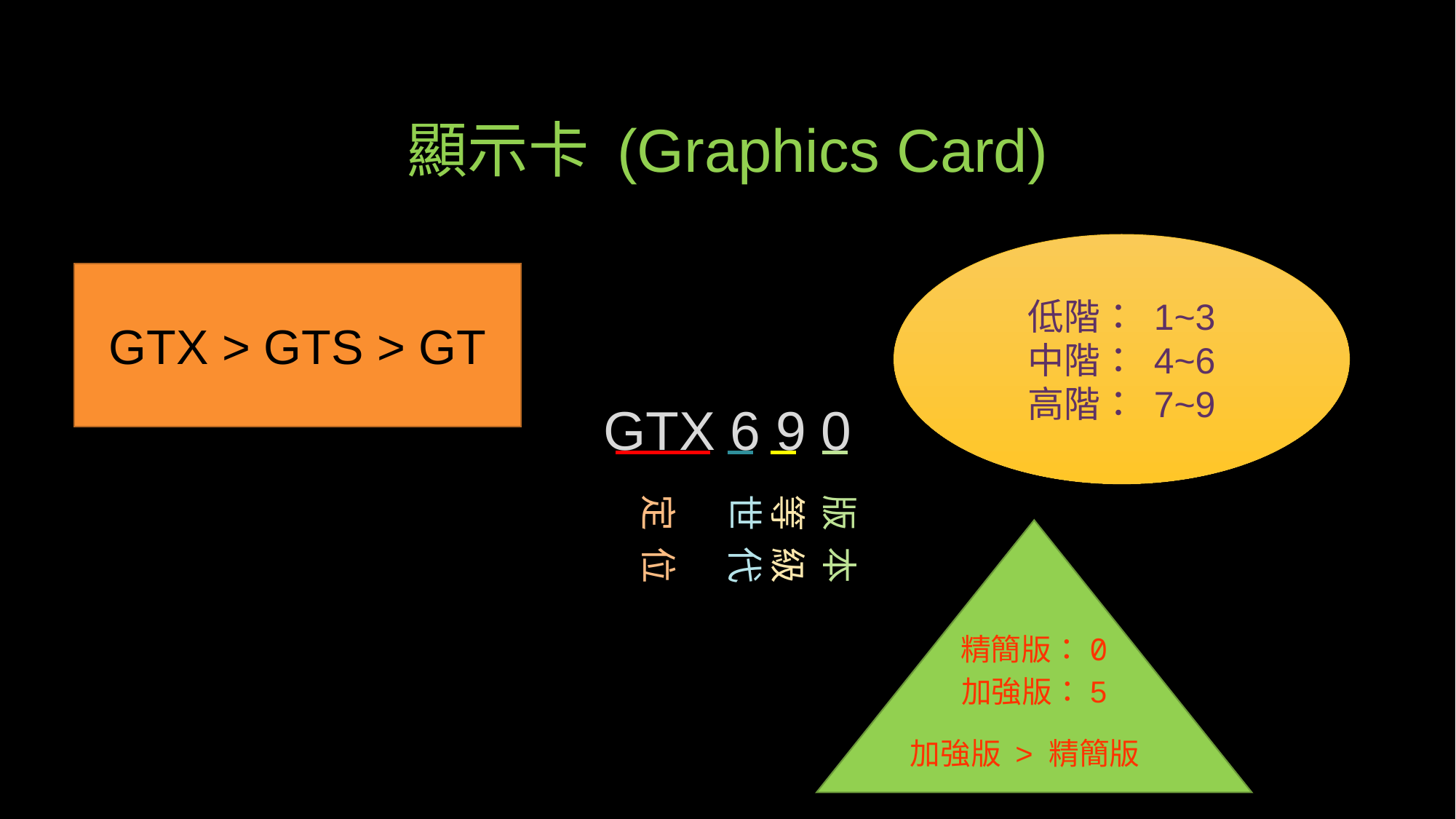

# 顯示卡 (Graphics Card)

GTX 6 9 0
低階： 1~3
中階： 4~6
高階： 7~9
GTX > GTS > GT
定  位
世  代
等  級
版  本
精簡版：0

加強版：5

加強版 > 精簡版